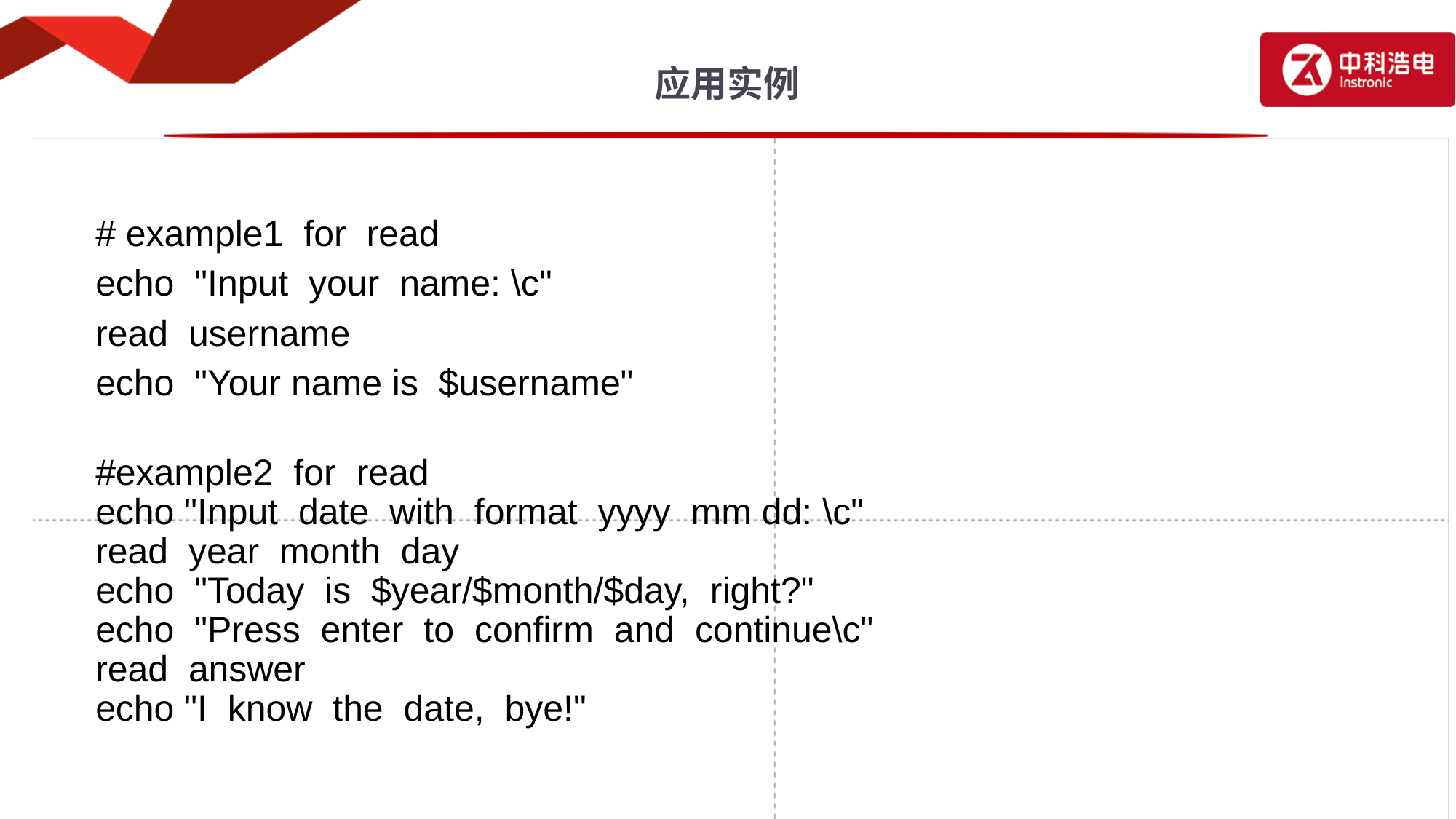

# 应用实例

# example1  for  read
echo  "Input  your  name: \c"
read  username
echo  "Your name is  $username"

#example2  for  read
echo "Input  date  with  format  yyyy  mm dd: \c"
read  year  month  day
echo  "Today  is  $year/$month/$day,  right?"
echo  "Press  enter  to  confirm  and  continue\c"
read  answer
echo "I  know  the  date,  bye!"